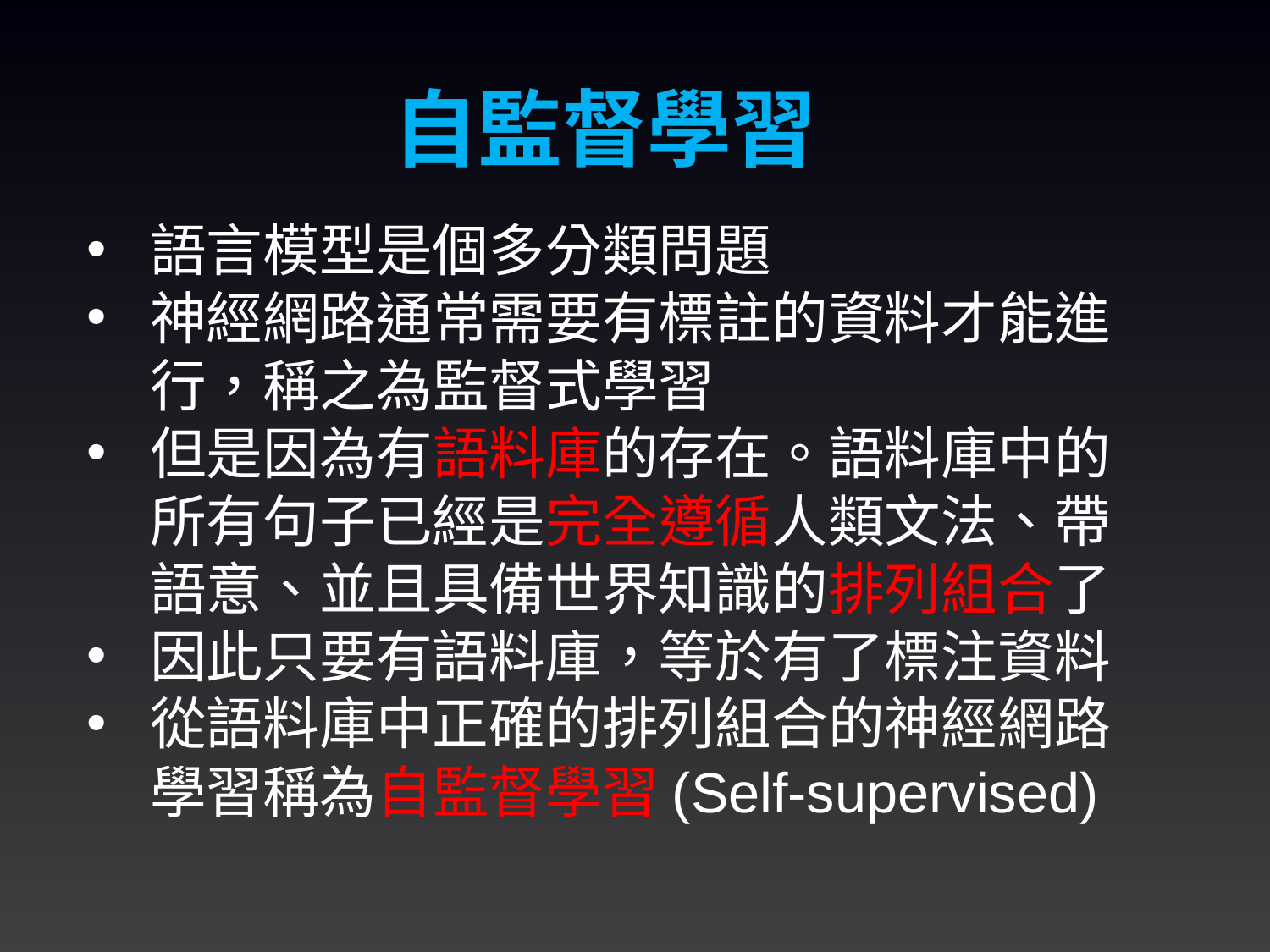

自監督學習
語言模型是個多分類問題
神經網路通常需要有標註的資料才能進行，稱之為監督式學習
但是因為有語料庫的存在。語料庫中的所有句子已經是完全遵循人類文法、帶語意、並且具備世界知識的排列組合了
因此只要有語料庫，等於有了標注資料
從語料庫中正確的排列組合的神經網路學習稱為自監督學習(Self-supervised)

4/7/2024
71